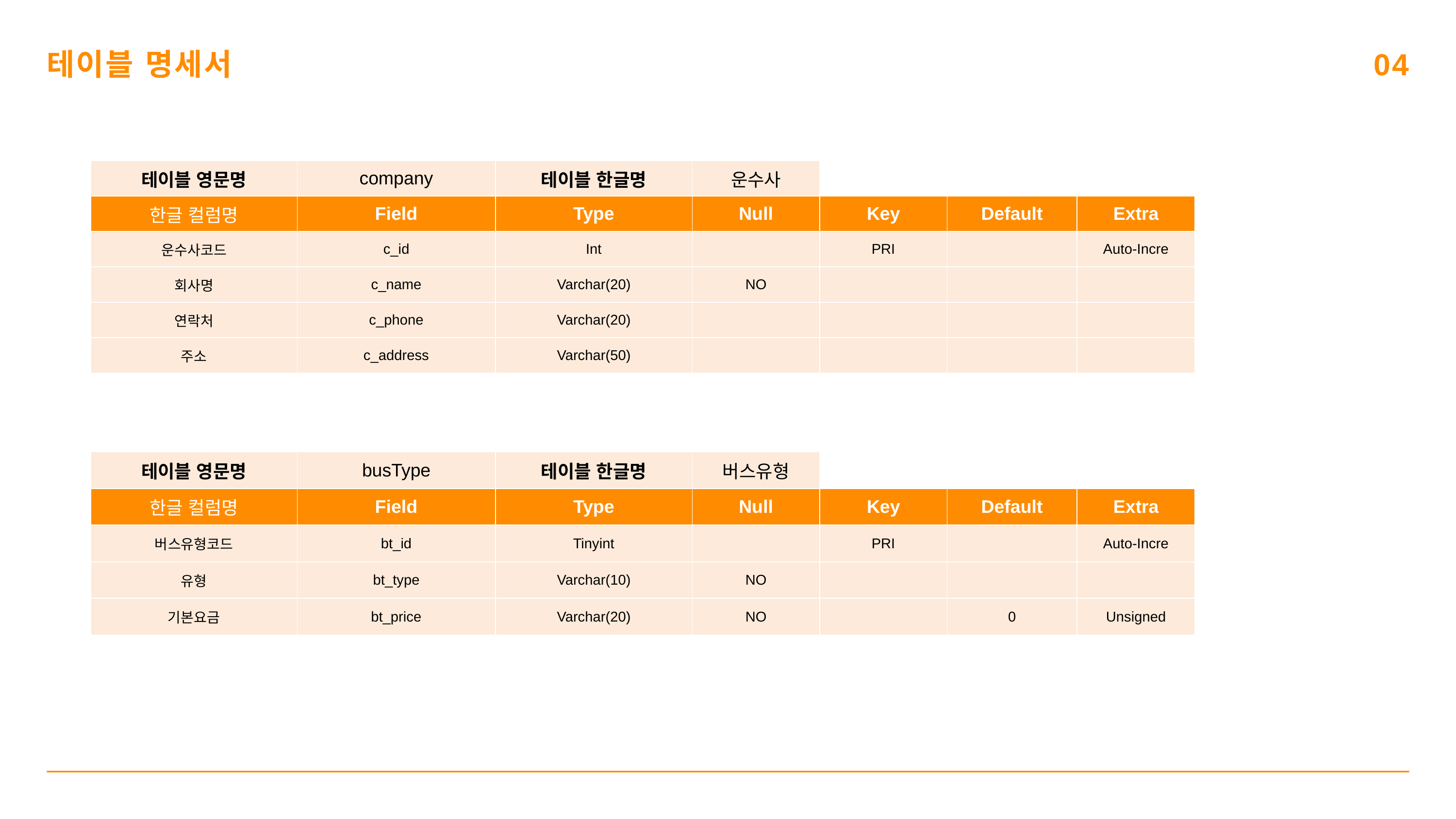

테이블 명세서
04
| 테이블 영문명 | company | 테이블 한글명 | 운수사 |  |  |  |
| --- | --- | --- | --- | --- | --- | --- |
| 한글 컬럼명 | Field | Type | Null | Key | Default | Extra |
| 운수사코드 | c\_id | Int |  | PRI |  | Auto-Incre |
| 회사명 | c\_name | Varchar(20) | NO |  |  |  |
| 연락처 | c\_phone | Varchar(20) |  |  |  |  |
| 주소 | c\_address | Varchar(50) |  |  |  |  |
| 테이블 영문명 | busType | 테이블 한글명 | 버스유형 |  |  |  |
| --- | --- | --- | --- | --- | --- | --- |
| 한글 컬럼명 | Field | Type | Null | Key | Default | Extra |
| 버스유형코드 | bt\_id | Tinyint |  | PRI |  | Auto-Incre |
| 유형 | bt\_type | Varchar(10) | NO |  |  |  |
| 기본요금 | bt\_price | Varchar(20) | NO |  | 0 | Unsigned |